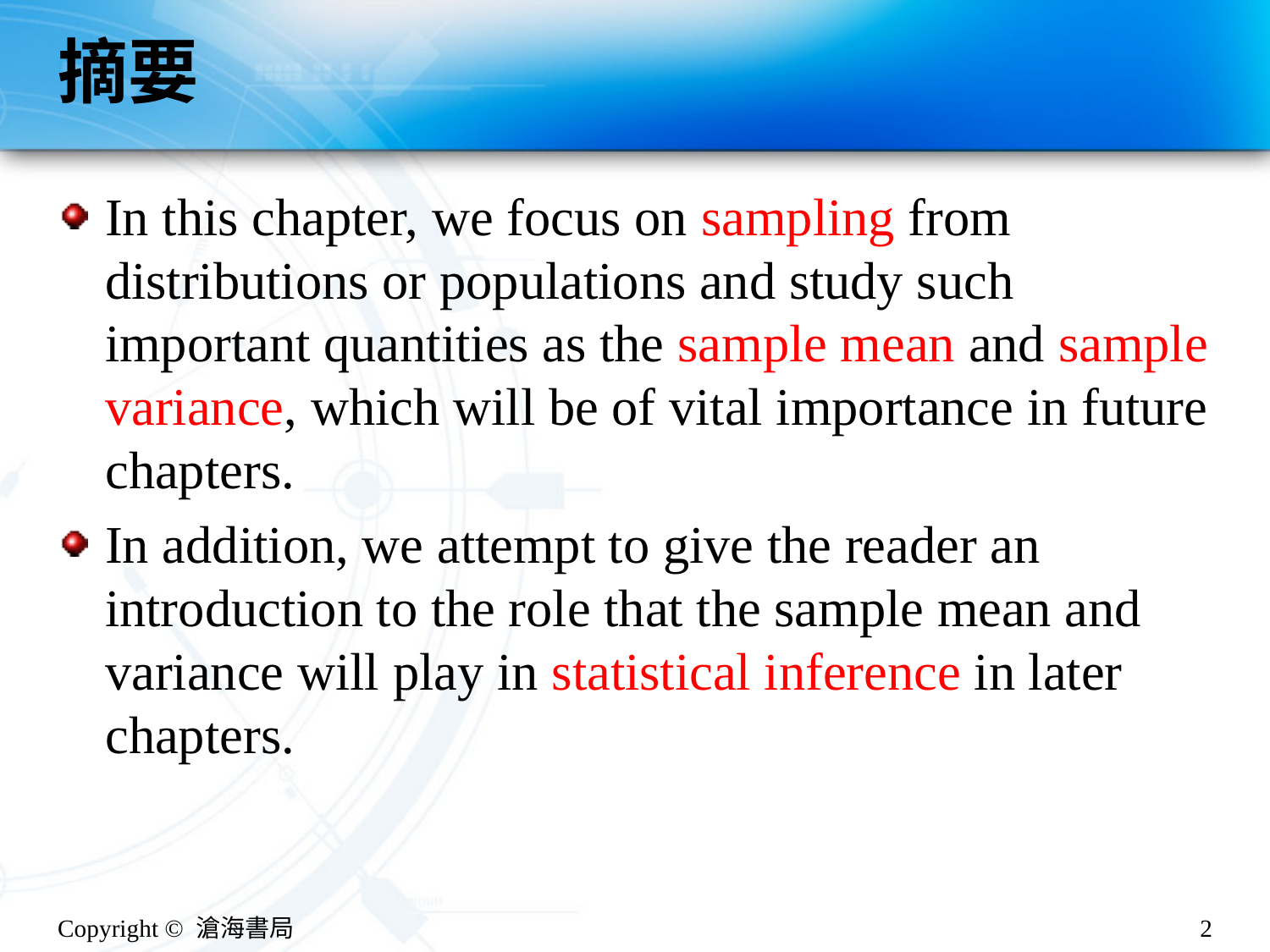

# 摘要
In this chapter, we focus on sampling from distributions or populations and study such important quantities as the sample mean and sample variance, which will be of vital importance in future chapters.
In addition, we attempt to give the reader an introduction to the role that the sample mean and variance will play in statistical inference in later chapters.
Copyright © 滄海書局
2